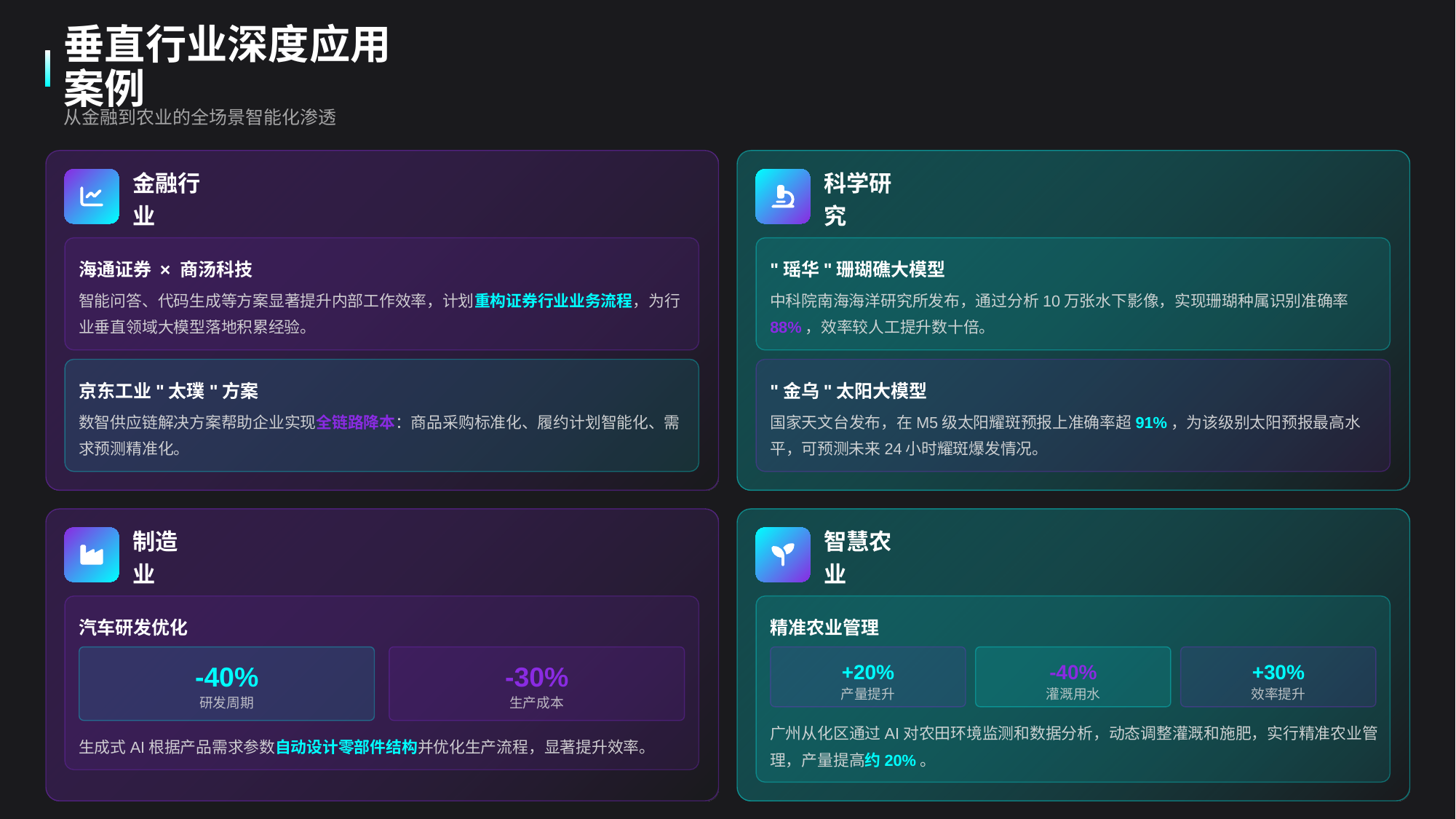

垂直行业深度应用案例

从金融到农业的全场景智能化渗透

金融行业
科学研究

海通证券 × 商汤科技
"瑶华"珊瑚礁大模型
智能问答、代码生成等方案显著提升内部工作效率，计划重构证券行业业务流程，为行业垂直领域大模型落地积累经验。
中科院南海海洋研究所发布，通过分析10万张水下影像，实现珊瑚种属识别准确率88%，效率较人工提升数十倍。

京东工业"太璞"方案
"金乌"太阳大模型
数智供应链解决方案帮助企业实现全链路降本：商品采购标准化、履约计划智能化、需求预测精准化。
国家天文台发布，在M5级太阳耀斑预报上准确率超91%，为该级别太阳预报最高水平，可预测未来24小时耀斑爆发情况。

制造业
智慧农业

汽车研发优化
精准农业管理

+20%
-40%
+30%
-40%
-30%
产量提升
灌溉用水
效率提升
研发周期
生产成本
广州从化区通过AI对农田环境监测和数据分析，动态调整灌溉和施肥，实行精准农业管理，产量提高约20%。
生成式AI根据产品需求参数自动设计零部件结构并优化生产流程，显著提升效率。